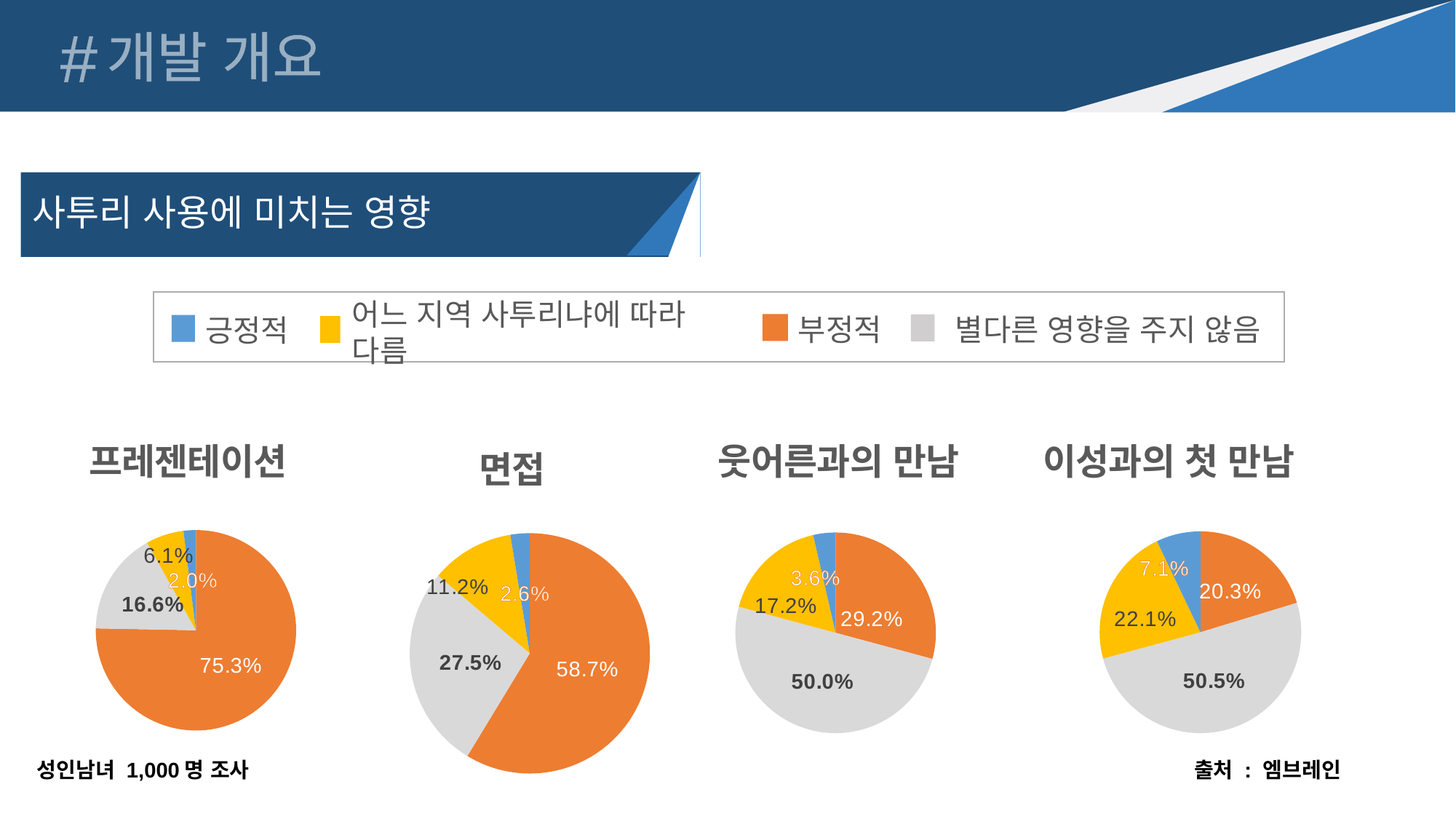

#
개발 개요

사투리 사용에 미치는 영향

별다른 영향을 주지 않음

부정적

긍정적

어느 지역 사투리냐에 따라 다름

### Chart: 웃어른과의 만남

| Category | 웃어른과의 만남 |
|---|---|
| 부정적 | 29.2 |
| 별다른영향을주지않음 | 50.0 |
| 어느지역사투리냐에따라다름 | 17.2 |
| 긍정적 | 3.6 |

### Chart: 이성과의 첫 만남

| Category | 웃어른과의 만남 |
|---|---|
| 부정적 | 20.3 |
| 별다른영향을주지않음 | 50.5 |
| 어느지역사투리냐에따라다름 | 22.1 |
| 긍정적 | 7.1 |

### Chart: 프레젠테이션

| Category | 프레젠테이션 |
|---|---|
|  | 75.3 |
|  | 16.6 |
|  | 6.1 |
|  | 2.0 |

### Chart: 면접

| Category | 면접 |
|---|---|
| 부정적 | 58.7 |
| 별다른영향을주지않음 | 27.5 |
| 어느지역사투리냐에따라다름 | 11.2 |
| 긍정적 | 2.6 |
성인남녀 1,000명 조사
출처 : 엠브레인